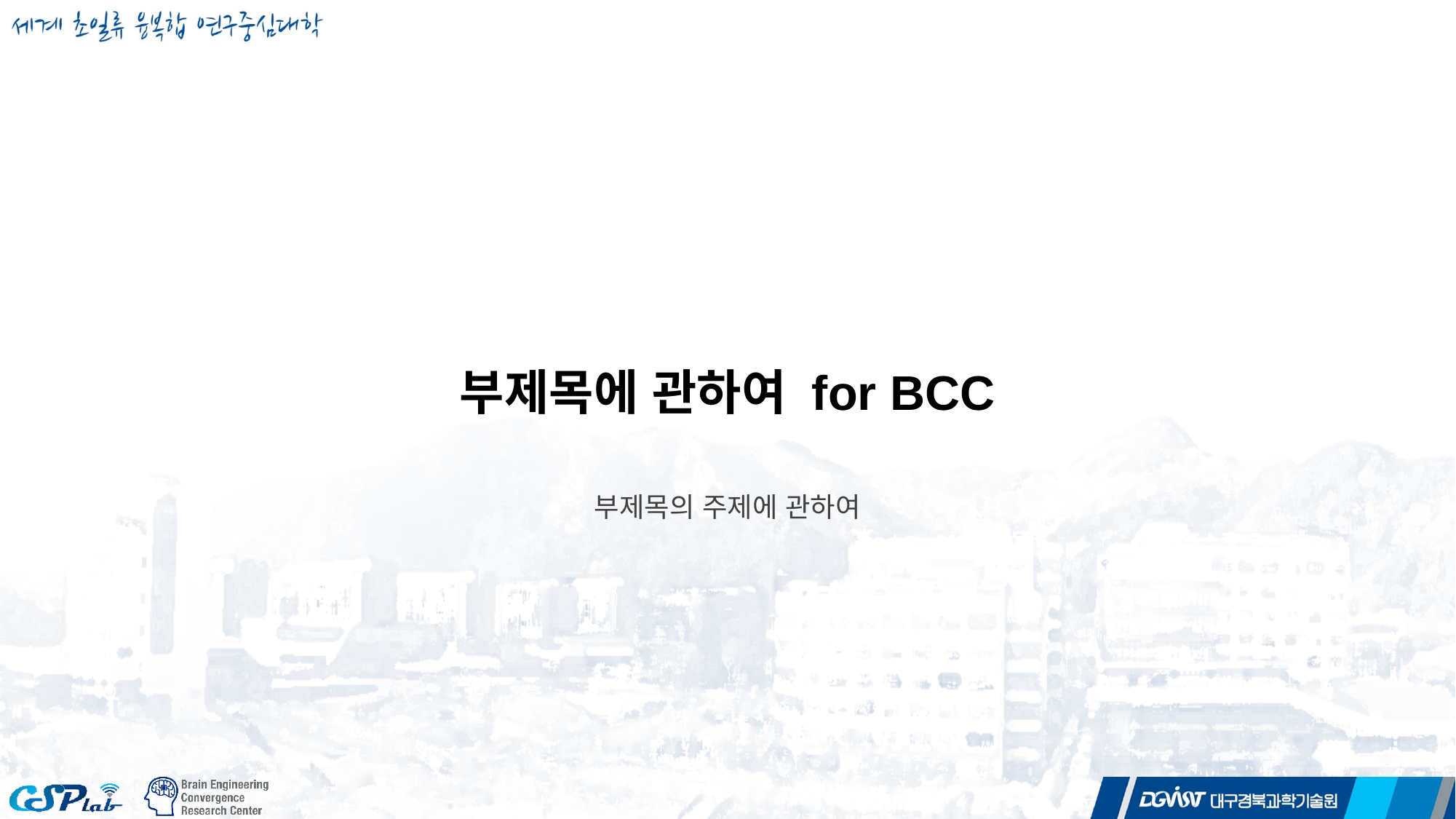

# 부제목에 관하여 for BCC
부제목의 주제에 관하여